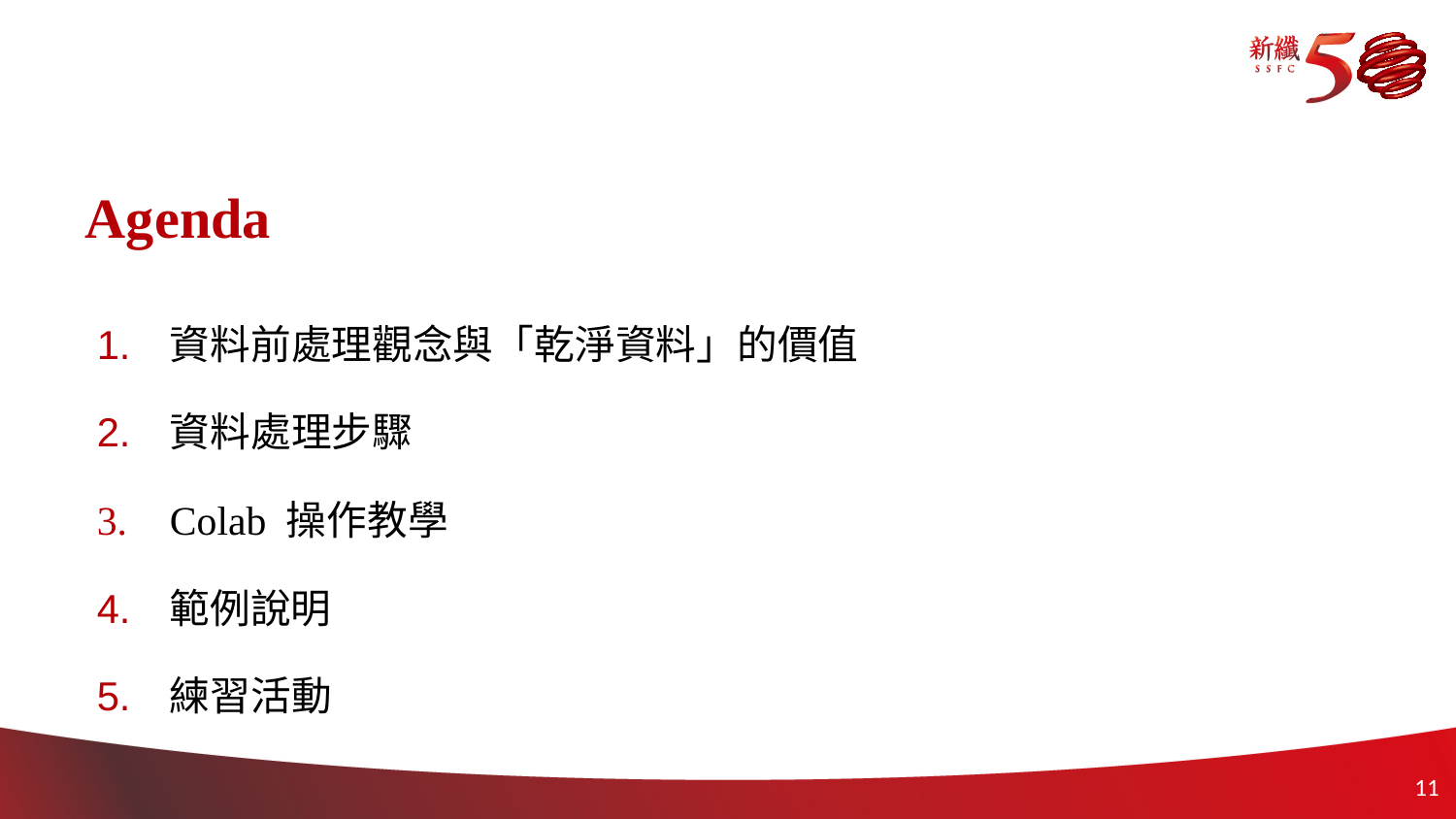

# Agenda
資料前處理觀念與「乾淨資料」的價值
資料處理步驟
Colab 操作教學
範例說明
練習活動
11